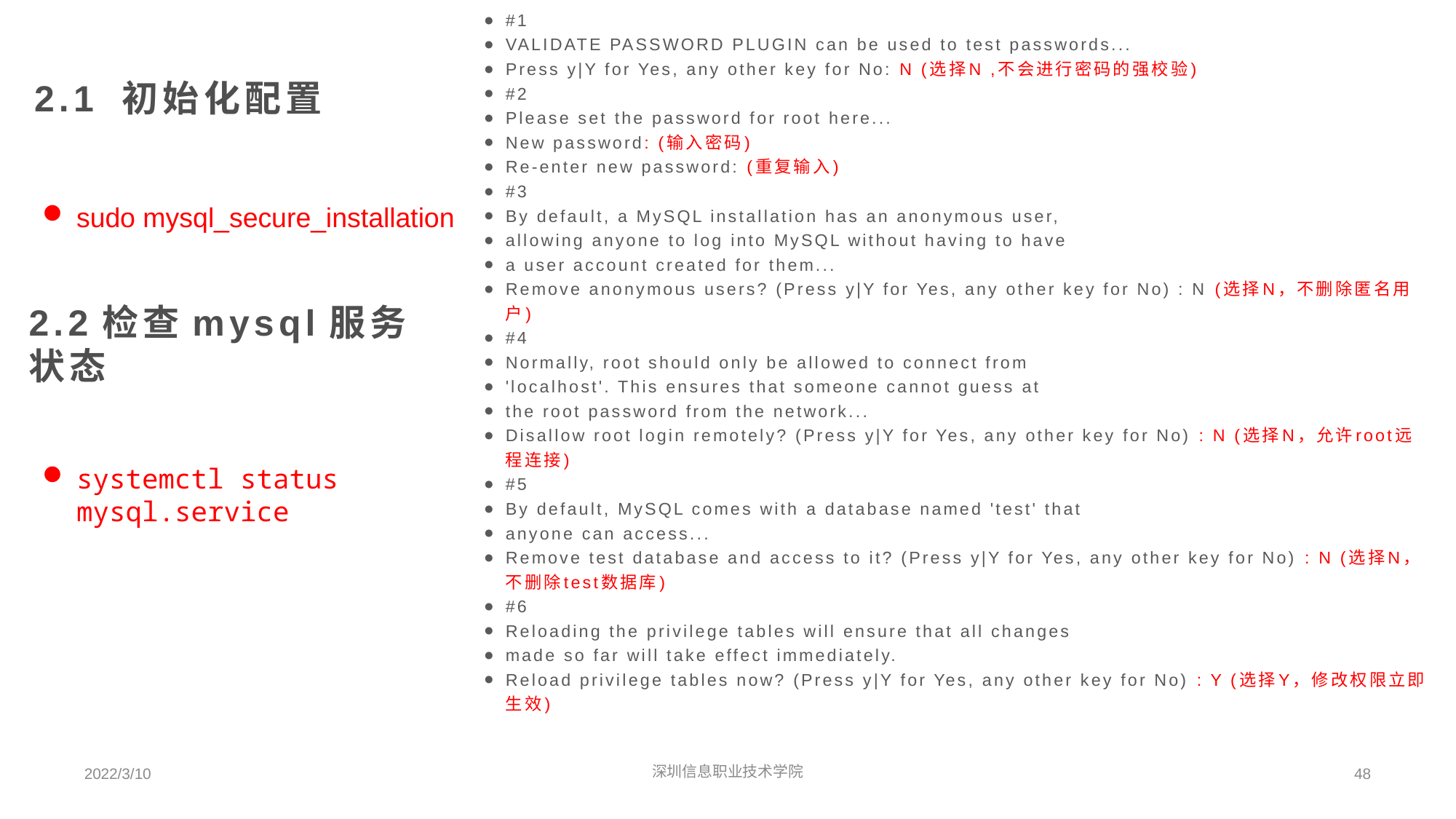

#1
VALIDATE PASSWORD PLUGIN can be used to test passwords...
Press y|Y for Yes, any other key for No: N (选择N ,不会进行密码的强校验)
#2
Please set the password for root here...
New password: (输入密码)
Re-enter new password: (重复输入)
#3
By default, a MySQL installation has an anonymous user,
allowing anyone to log into MySQL without having to have
a user account created for them...
Remove anonymous users? (Press y|Y for Yes, any other key for No) : N (选择N，不删除匿名用户)
#4
Normally, root should only be allowed to connect from
'localhost'. This ensures that someone cannot guess at
the root password from the network...
Disallow root login remotely? (Press y|Y for Yes, any other key for No) : N (选择N，允许root远程连接)
#5
By default, MySQL comes with a database named 'test' that
anyone can access...
Remove test database and access to it? (Press y|Y for Yes, any other key for No) : N (选择N，不删除test数据库)
#6
Reloading the privilege tables will ensure that all changes
made so far will take effect immediately.
Reload privilege tables now? (Press y|Y for Yes, any other key for No) : Y (选择Y，修改权限立即生效)

# 2.1 初始化配置
sudo mysql_secure_installation
2.2检查mysql服务状态
systemctl status mysql.service
2022/3/10
深圳信息职业技术学院
48